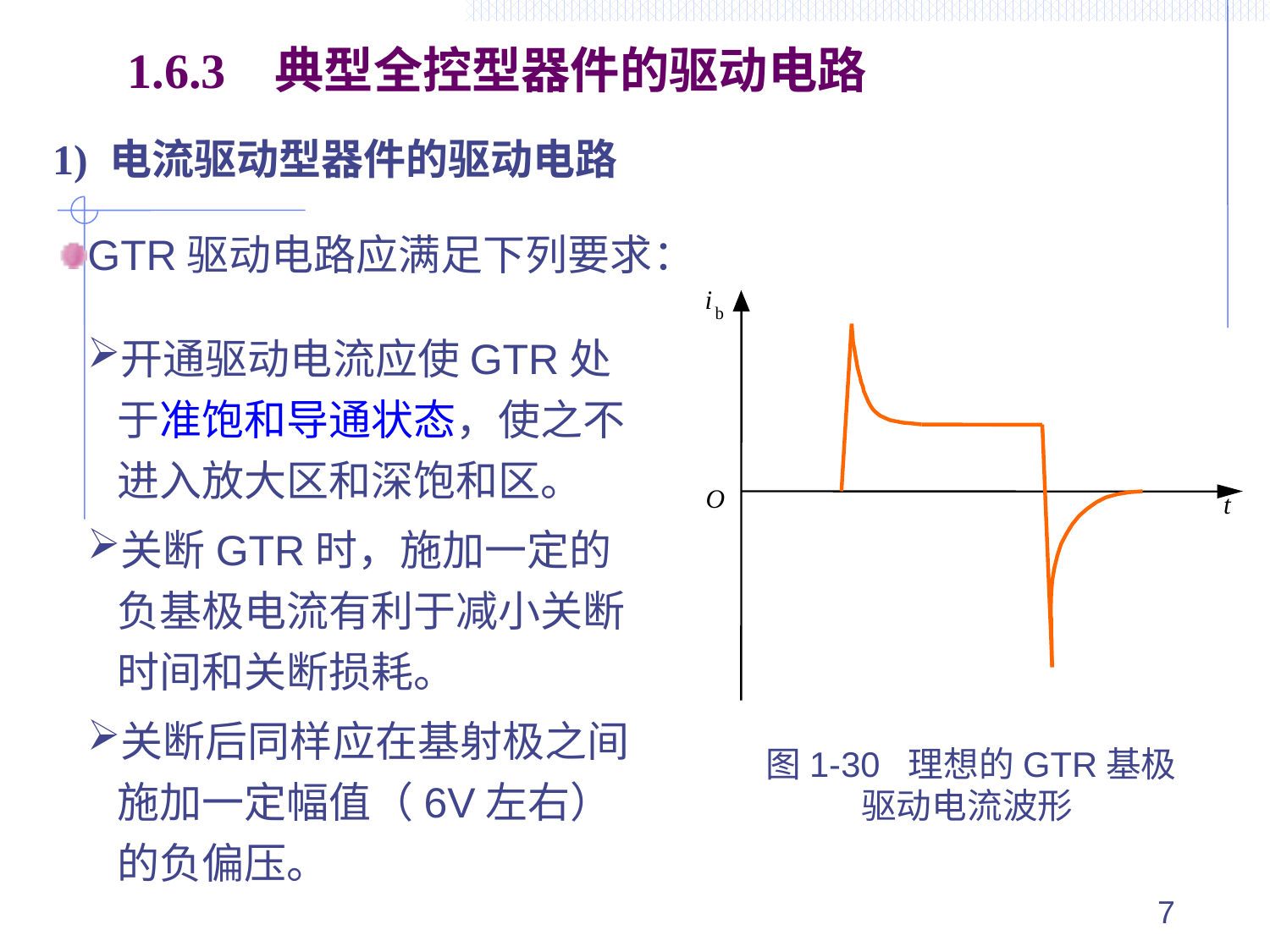

1.6.3   典型全控型器件的驱动电路
1) 电流驱动型器件的驱动电路
GTR驱动电路应满足下列要求：
i

b

O
t

 图1-30  理想的GTR基极驱动电流波形
开通驱动电流应使GTR处于准饱和导通状态，使之不进入放大区和深饱和区。
关断GTR时，施加一定的负基极电流有利于减小关断时间和关断损耗。
关断后同样应在基射极之间施加一定幅值（6V左右）的负偏压。
7